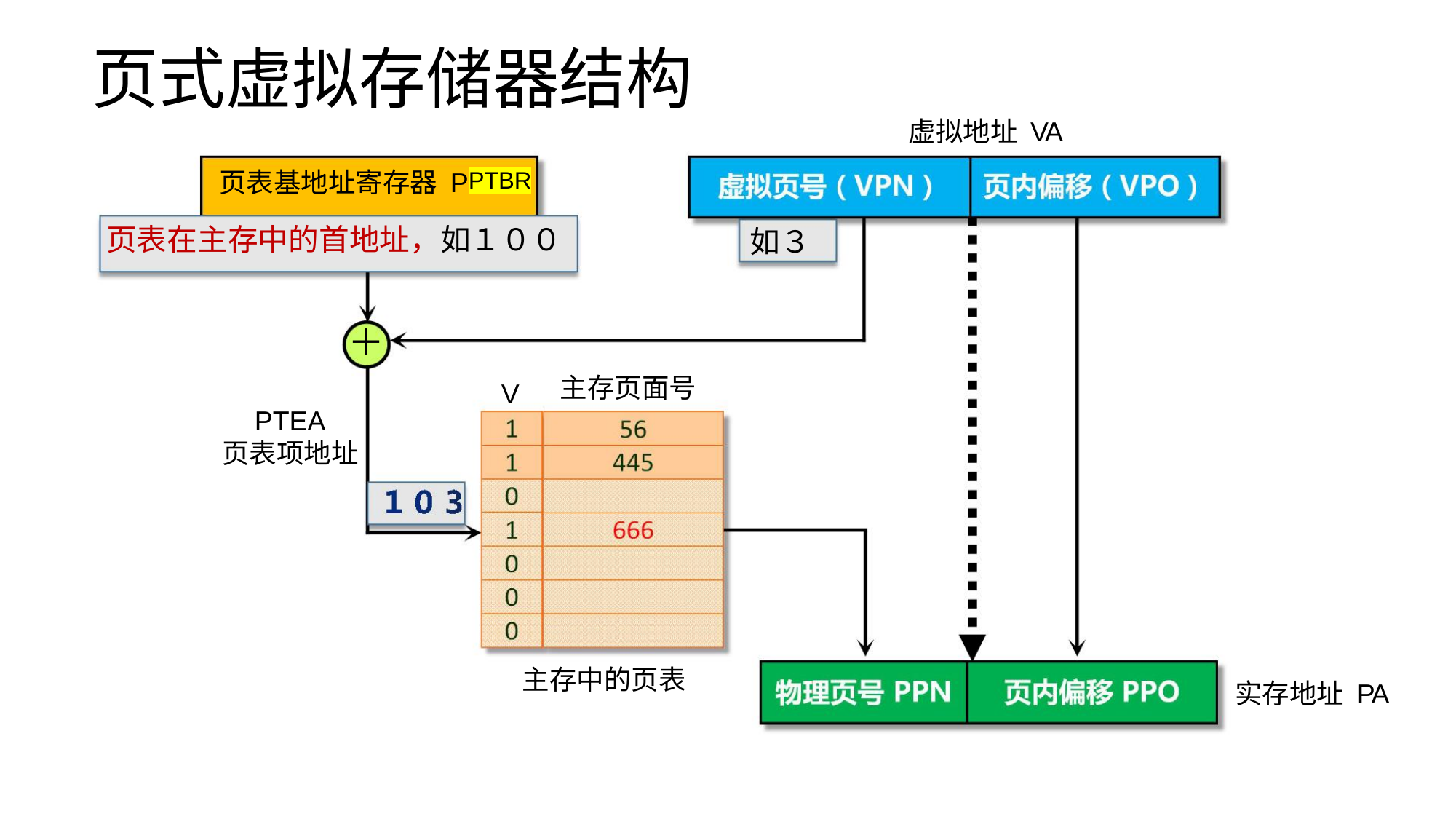

页式虚拟存储器结构
虚拟地址 VA
页表基地址寄存器 PPTBR
页表在主存中的首地址，如１００
如３
＋
主存页面号
V
PTEA
页表项地址
主存中的页表
实存地址 PA